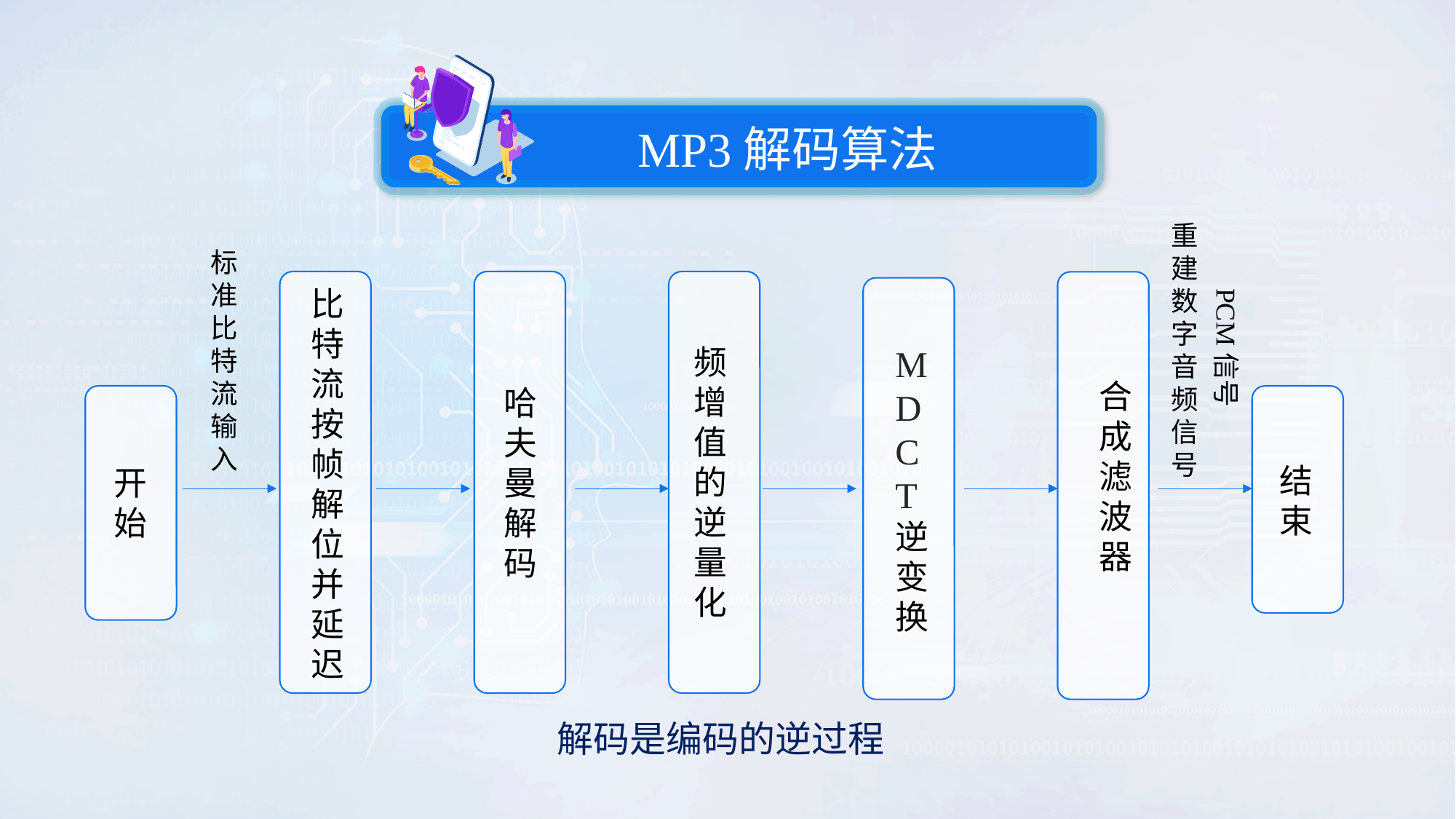

MP3解码算法
重建数字音频信号
PCM信号
标准
比特流
输入

哈夫曼
解码

频增值的逆量化

比特流按帧解位并延迟

合成
滤波
器

MD
CT
逆
变换

开始

结束
解码是编码的逆过程